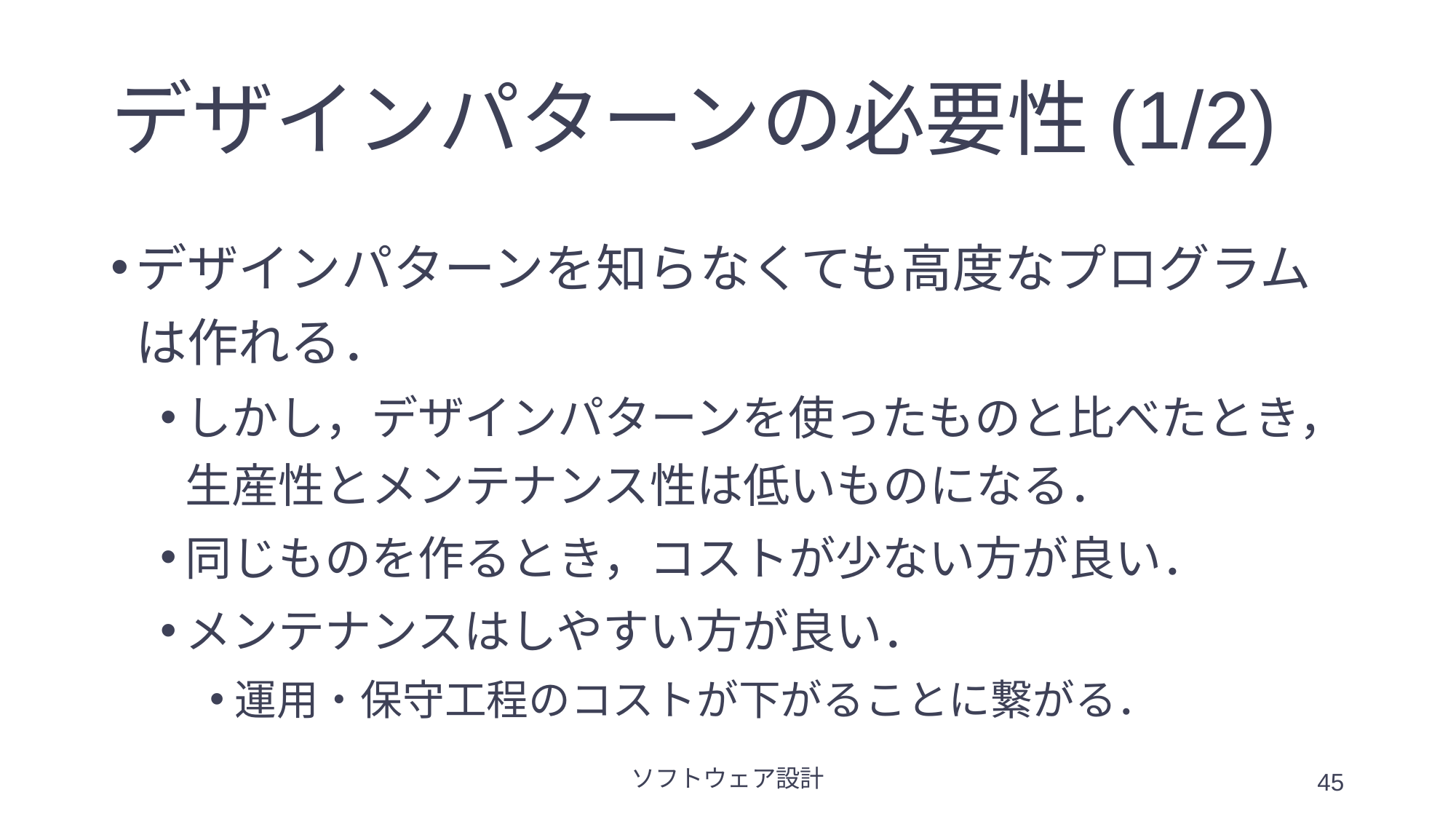

# デザインパターンの必要性(1/2)
デザインパターンを知らなくても高度なプログラムは作れる．
しかし，デザインパターンを使ったものと比べたとき，生産性とメンテナンス性は低いものになる．
同じものを作るとき，コストが少ない方が良い．
メンテナンスはしやすい方が良い．
運用・保守工程のコストが下がることに繋がる．
ソフトウェア設計
45